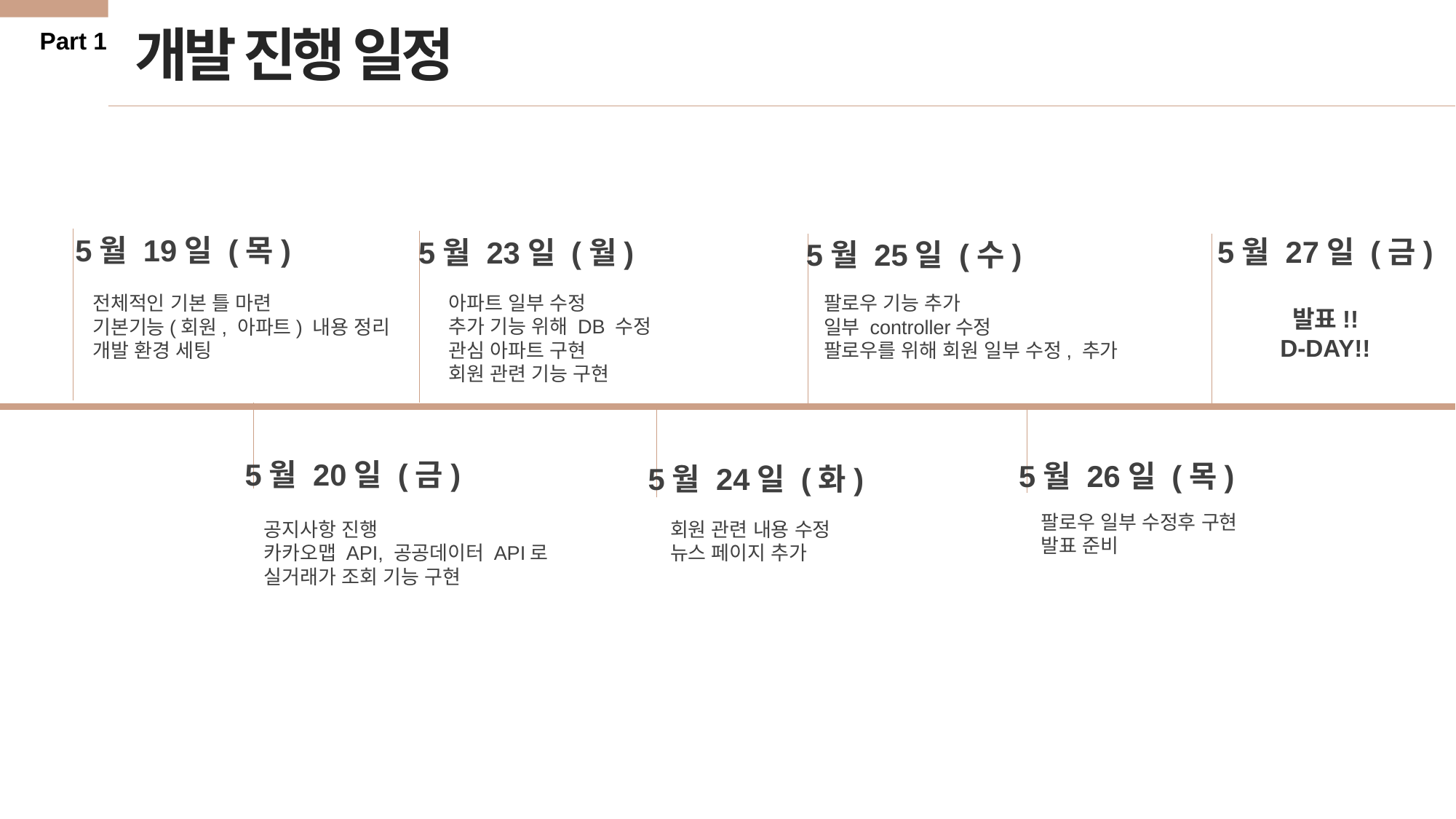

개발 진행 일정
Part 1
5월 19일 (목)
5월 27일 (금)
5월 23일 (월)
5월 25일 (수)
아파트 일부 수정
추가 기능 위해 DB 수정
관심 아파트 구현
회원 관련 기능 구현
팔로우 기능 추가
일부 controller수정
팔로우를 위해 회원 일부 수정, 추가
전체적인 기본 틀 마련
기본기능(회원, 아파트) 내용 정리
개발 환경 세팅
발표!!
D-DAY!!
5월 20일 (금)
5월 26일 (목)
5월 24일 (화)
팔로우 일부 수정후 구현
발표 준비
공지사항 진행
카카오맵 API, 공공데이터 API로
실거래가 조회 기능 구현
회원 관련 내용 수정
뉴스 페이지 추가